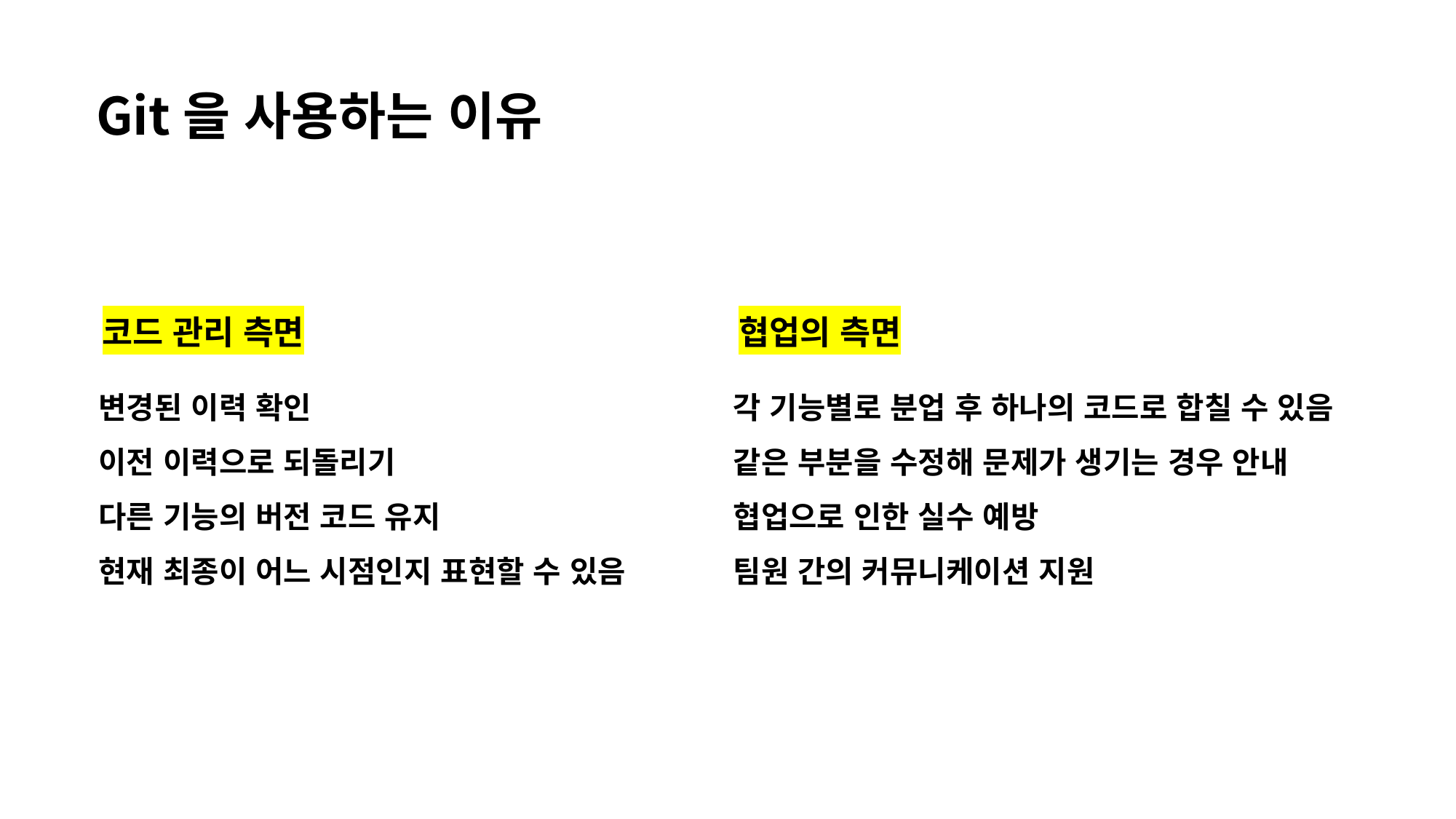

Git을 사용하는 이유
코드 관리 측면
협업의 측면
변경된 이력 확인
이전 이력으로 되돌리기
다른 기능의 버전 코드 유지
현재 최종이 어느 시점인지 표현할 수 있음
각 기능별로 분업 후 하나의 코드로 합칠 수 있음
같은 부분을 수정해 문제가 생기는 경우 안내
협업으로 인한 실수 예방
팀원 간의 커뮤니케이션 지원